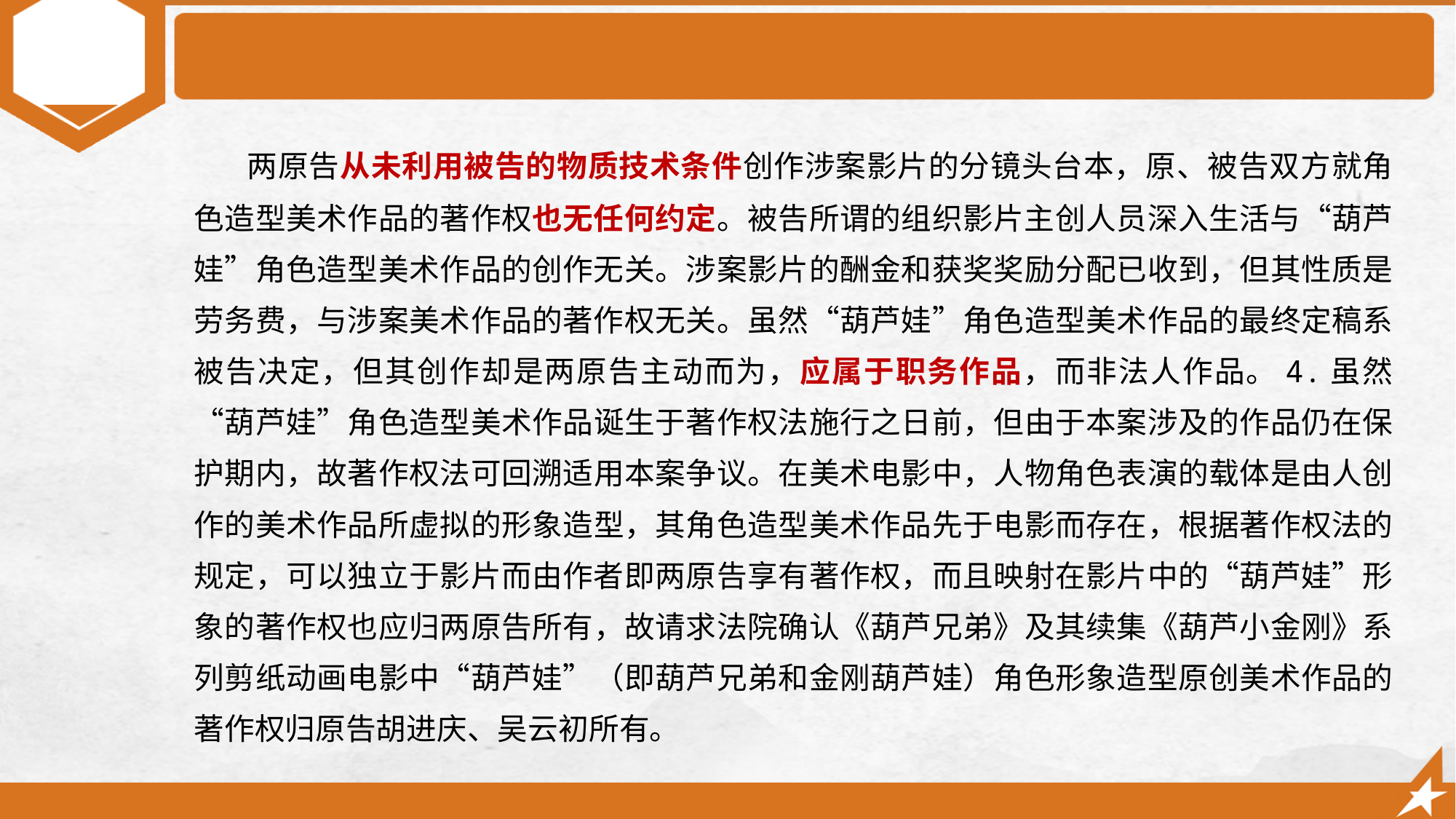

两原告从未利用被告的物质技术条件创作涉案影片的分镜头台本，原、被告双方就角色造型美术作品的著作权也无任何约定。被告所谓的组织影片主创人员深入生活与“葫芦娃”角色造型美术作品的创作无关。涉案影片的酬金和获奖奖励分配已收到，但其性质是劳务费，与涉案美术作品的著作权无关。虽然“葫芦娃”角色造型美术作品的最终定稿系被告决定，但其创作却是两原告主动而为，应属于职务作品，而非法人作品。4.虽然“葫芦娃”角色造型美术作品诞生于著作权法施行之日前，但由于本案涉及的作品仍在保护期内，故著作权法可回溯适用本案争议。在美术电影中，人物角色表演的载体是由人创作的美术作品所虚拟的形象造型，其角色造型美术作品先于电影而存在，根据著作权法的规定，可以独立于影片而由作者即两原告享有著作权，而且映射在影片中的“葫芦娃”形象的著作权也应归两原告所有，故请求法院确认《葫芦兄弟》及其续集《葫芦小金刚》系列剪纸动画电影中“葫芦娃”（即葫芦兄弟和金刚葫芦娃）角色形象造型原创美术作品的著作权归原告胡进庆、吴云初所有。